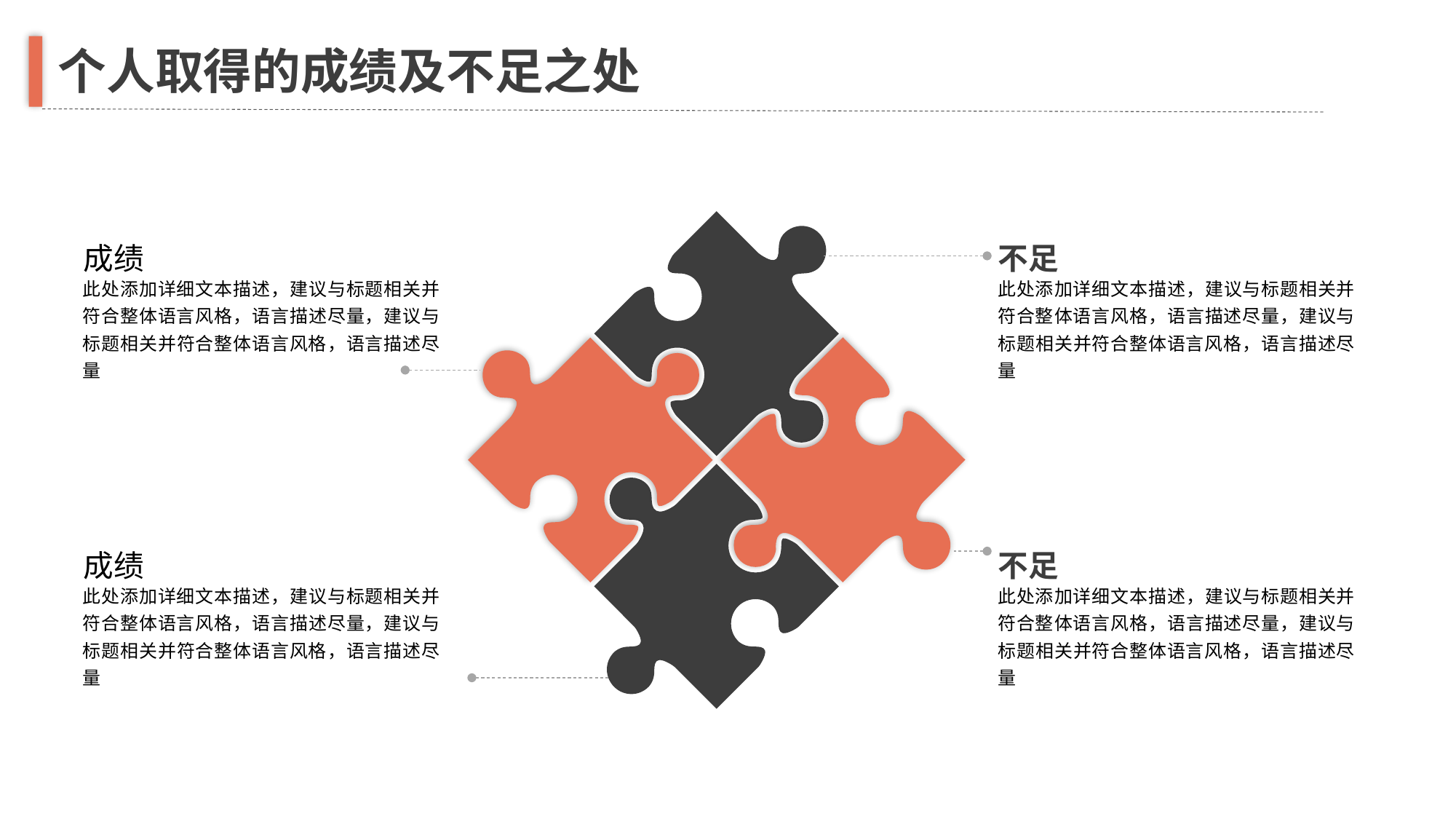

个人取得的成绩及不足之处

成绩
此处添加详细文本描述，建议与标题相关并符合整体语言风格，语言描述尽量，建议与标题相关并符合整体语言风格，语言描述尽量
不足
此处添加详细文本描述，建议与标题相关并符合整体语言风格，语言描述尽量，建议与标题相关并符合整体语言风格，语言描述尽量
成绩
此处添加详细文本描述，建议与标题相关并符合整体语言风格，语言描述尽量，建议与标题相关并符合整体语言风格，语言描述尽量
不足
此处添加详细文本描述，建议与标题相关并符合整体语言风格，语言描述尽量，建议与标题相关并符合整体语言风格，语言描述尽量